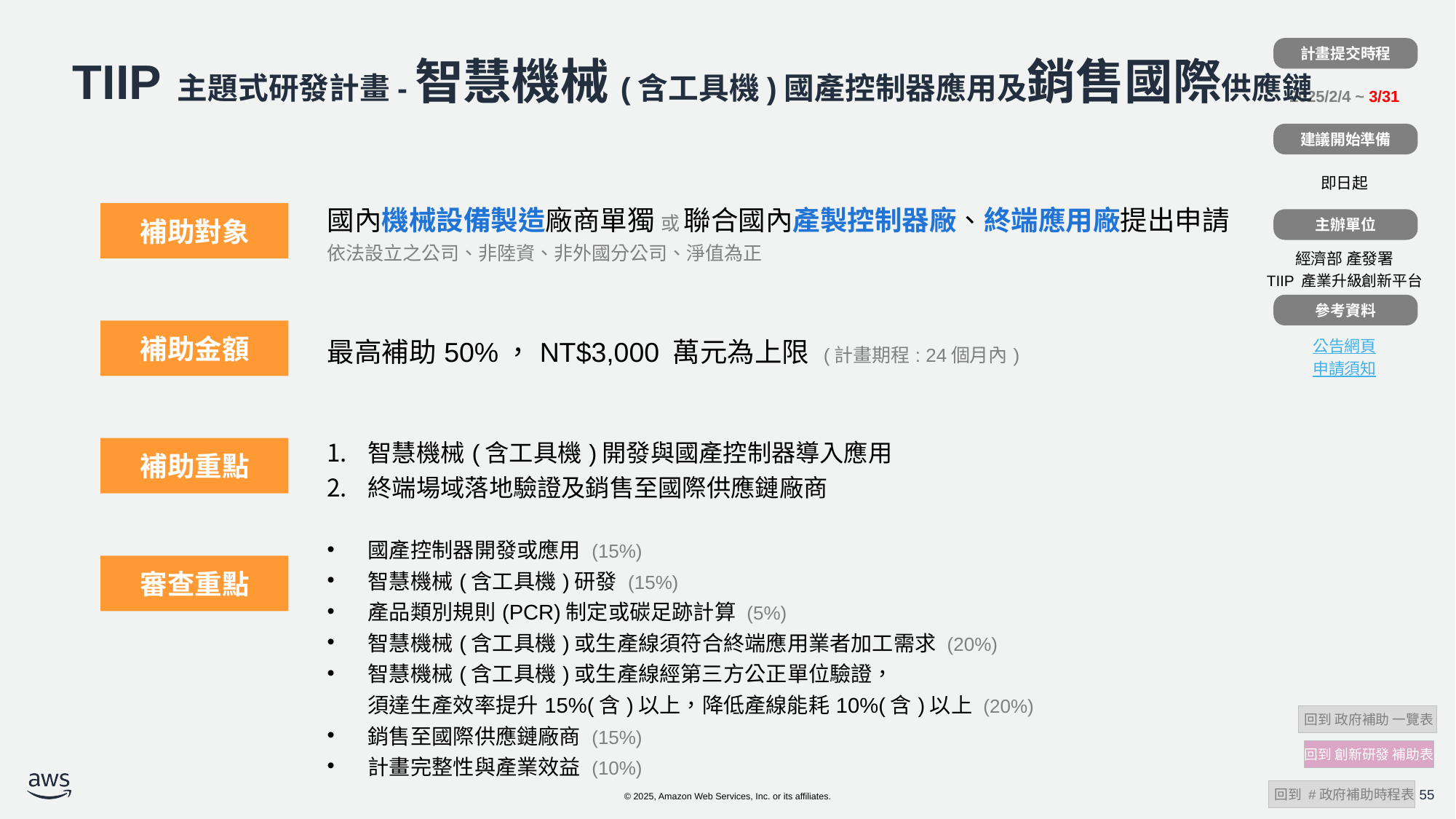

計畫提交時程
|  |
| --- |
| 2025/2/4 ~ 3/31 |
|  |
| 即日起 |
|  |
| 經濟部 產發署 TIIP 產業升級創新平台 |
|  |
| 公告網頁 申請須知 |
# TIIP 主題式研發計畫-智慧機械(含工具機)國產控制器應用及銷售國際供應鏈
建議開始準備
|  | 國內機械設備製造廠商單獨 或 聯合國內產製控制器廠、終端應用廠提出申請 依法設立之公司、非陸資、非外國分公司、淨值為正 |
| --- | --- |
|  | 最高補助50%，NT$3,000 萬元為上限 (計畫期程: 24個月內) |
|  | 智慧機械(含工具機)開發與國產控制器導入應用 終端場域落地驗證及銷售至國際供應鏈廠商 |
|  | 國產控制器開發或應用 (15%) 智慧機械(含工具機)研發 (15%) 產品類別規則(PCR)制定或碳足跡計算 (5%) 智慧機械(含工具機)或生產線須符合終端應用業者加工需求 (20%) 智慧機械(含工具機)或生產線經第三方公正單位驗證， 須達生產效率提升15%(含)以上，降低產線能耗10%(含)以上 (20%) 銷售至國際供應鏈廠商 (15%) 計畫完整性與產業效益 (10%) |
補助對象
主辦單位
參考資料
補助金額
補助重點
審查重點
 回到 政府補助 一覽表
回到 創新研發 補助表
 回到 #政府補助時程表
55